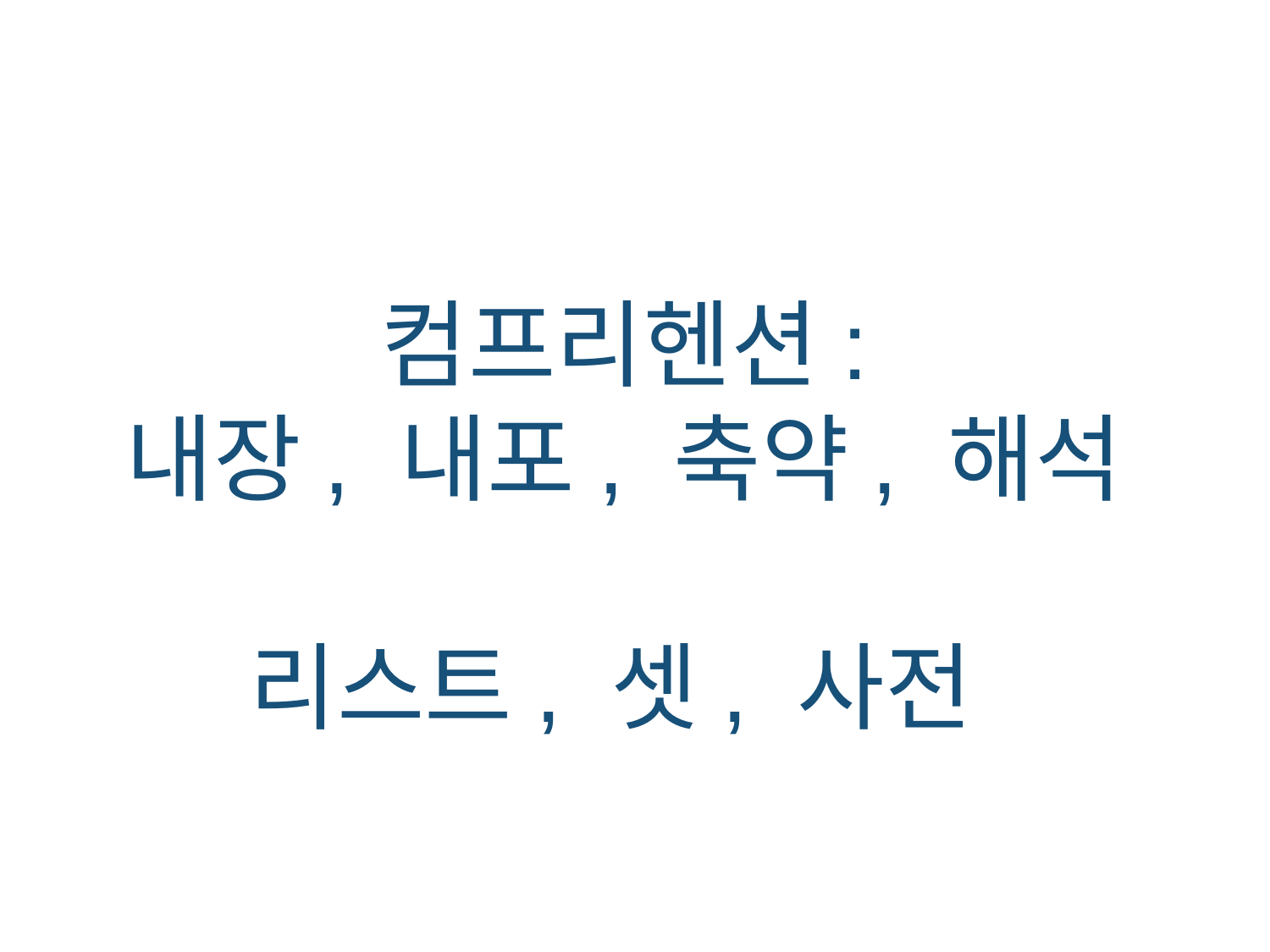

컴프리헨션:
내장, 내포, 축약, 해석

리스트, 셋, 사전